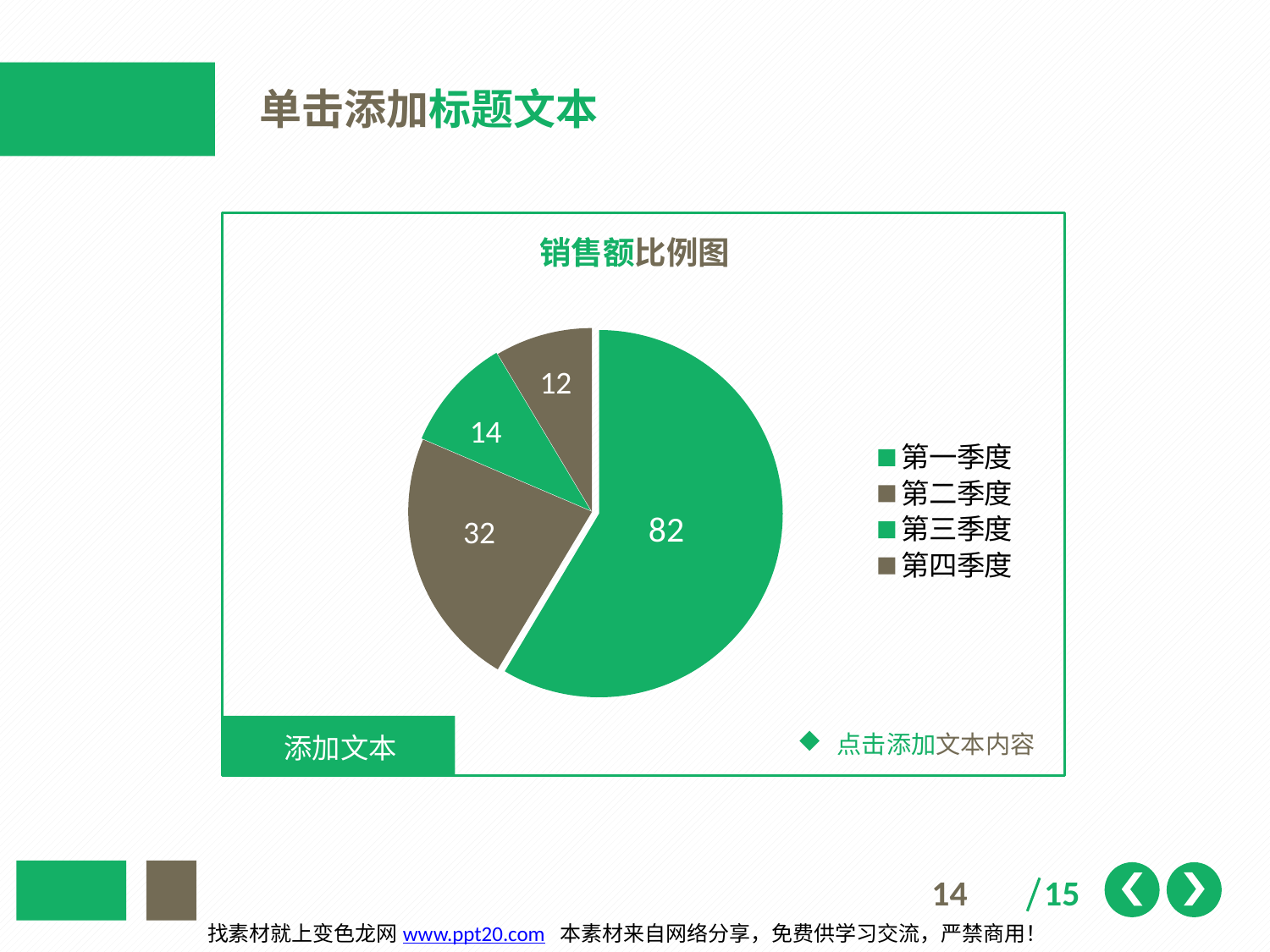

单击添加标题文本

销售额比例图

### Chart

| Category | 销售额 |
|---|---|
| 第一季度 | 8.2 |
| 第二季度 | 3.2 |
| 第三季度 | 1.4 |
| 第四季度 | 1.2 |
12
14
82
32

添加文本
点击添加文本内容